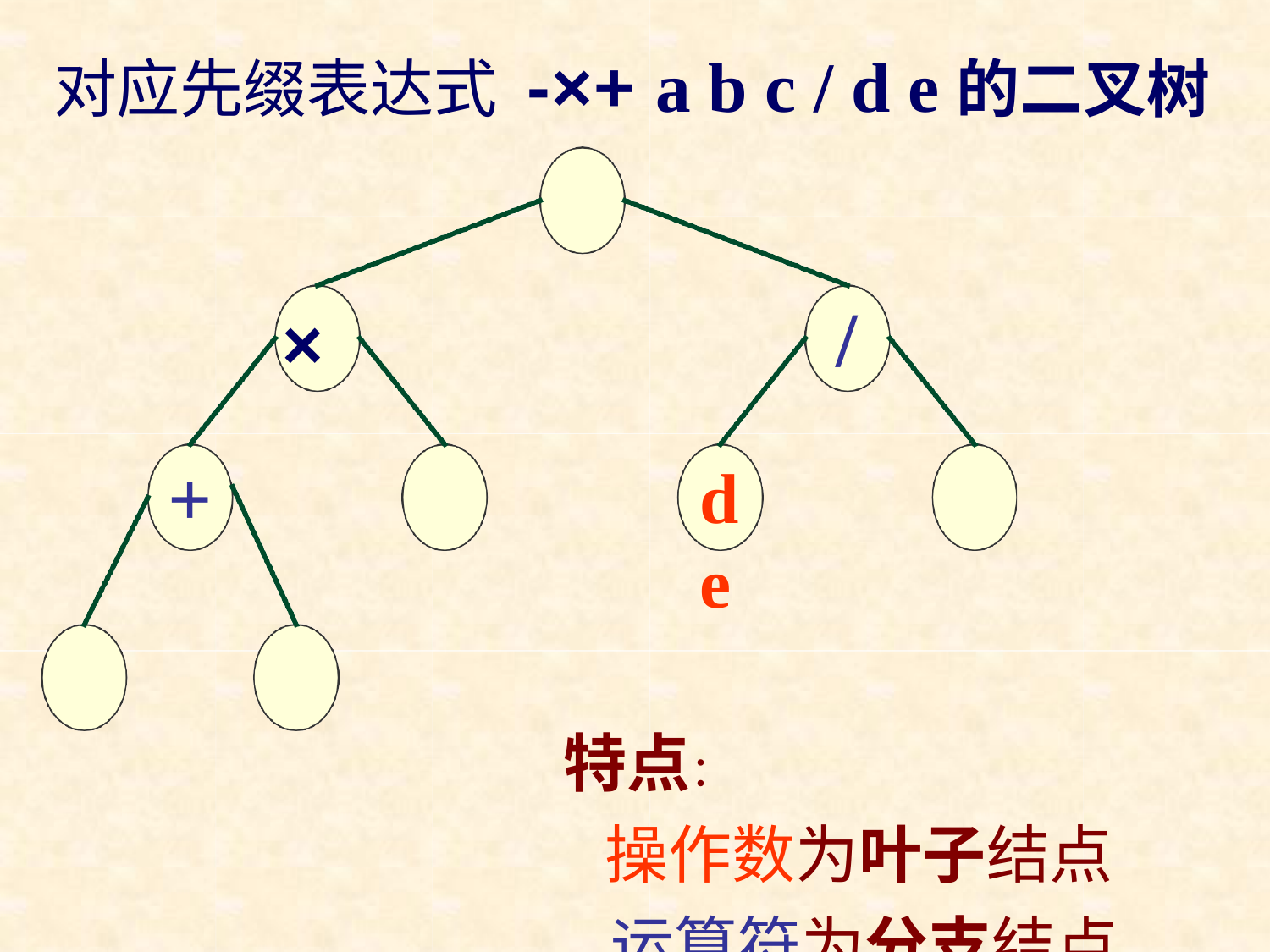

对应先缀表达式 -×+ a b c / d e的二叉树
-

/
×
+
c
d	e

特点：
操作数为叶子结点 运算符为分支结点
a
b